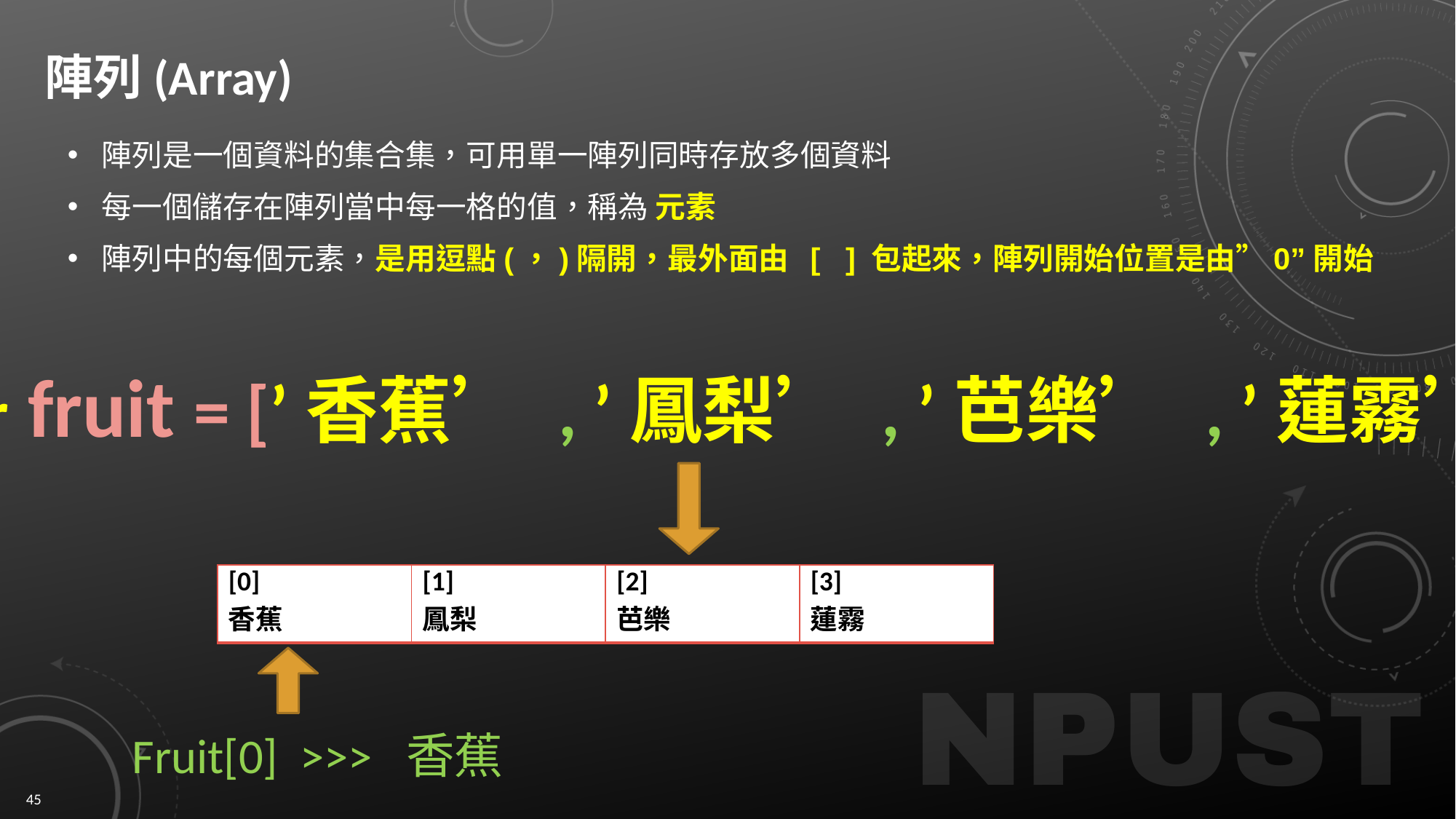

# 陣列(Array)
陣列是一個資料的集合集，可用單一陣列同時存放多個資料
每一個儲存在陣列當中每一格的值，稱為 元素
陣列中的每個元素，是用逗點(，)隔開，最外面由  [   ] 包起來，陣列開始位置是由”0”開始

var fruit = [’香蕉’ , ’鳳梨’ , ’芭樂’ , ’蓮霧’]  ;

| [0] 香蕉 | [1] 鳳梨 | [2] 芭樂 | [3] 蓮霧 |
| --- | --- | --- | --- |

Fruit[0]  >>>  香蕉